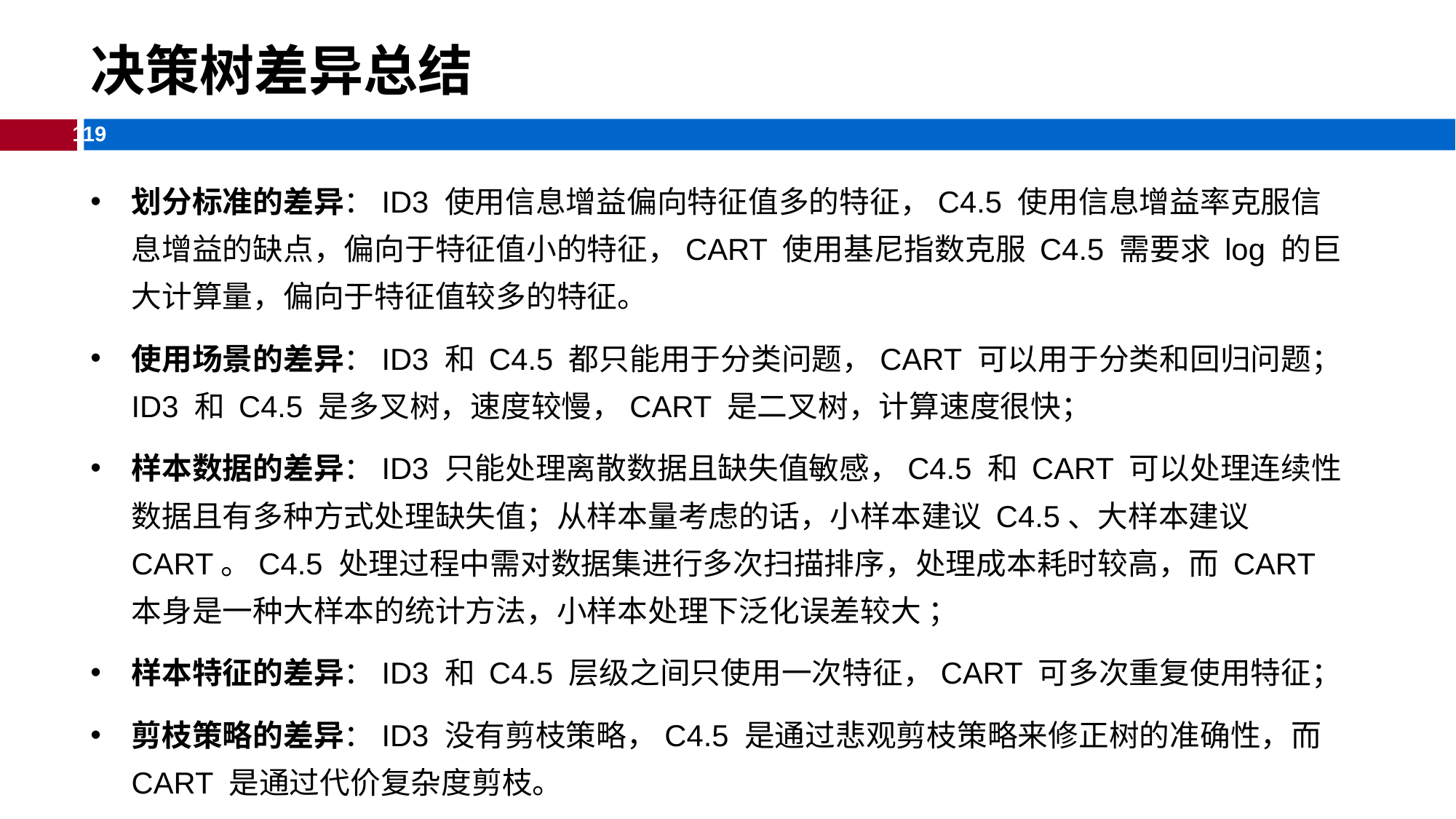

# 决策树差异总结
划分标准的差异：ID3 使用信息增益偏向特征值多的特征，C4.5 使用信息增益率克服信息增益的缺点，偏向于特征值小的特征，CART 使用基尼指数克服 C4.5 需要求 log 的巨大计算量，偏向于特征值较多的特征。
使用场景的差异：ID3 和 C4.5 都只能用于分类问题，CART 可以用于分类和回归问题；ID3 和 C4.5 是多叉树，速度较慢，CART 是二叉树，计算速度很快；
样本数据的差异：ID3 只能处理离散数据且缺失值敏感，C4.5 和 CART 可以处理连续性数据且有多种方式处理缺失值；从样本量考虑的话，小样本建议 C4.5、大样本建议 CART。C4.5 处理过程中需对数据集进行多次扫描排序，处理成本耗时较高，而 CART 本身是一种大样本的统计方法，小样本处理下泛化误差较大 ；
样本特征的差异：ID3 和 C4.5 层级之间只使用一次特征，CART 可多次重复使用特征；
剪枝策略的差异：ID3 没有剪枝策略，C4.5 是通过悲观剪枝策略来修正树的准确性，而 CART 是通过代价复杂度剪枝。